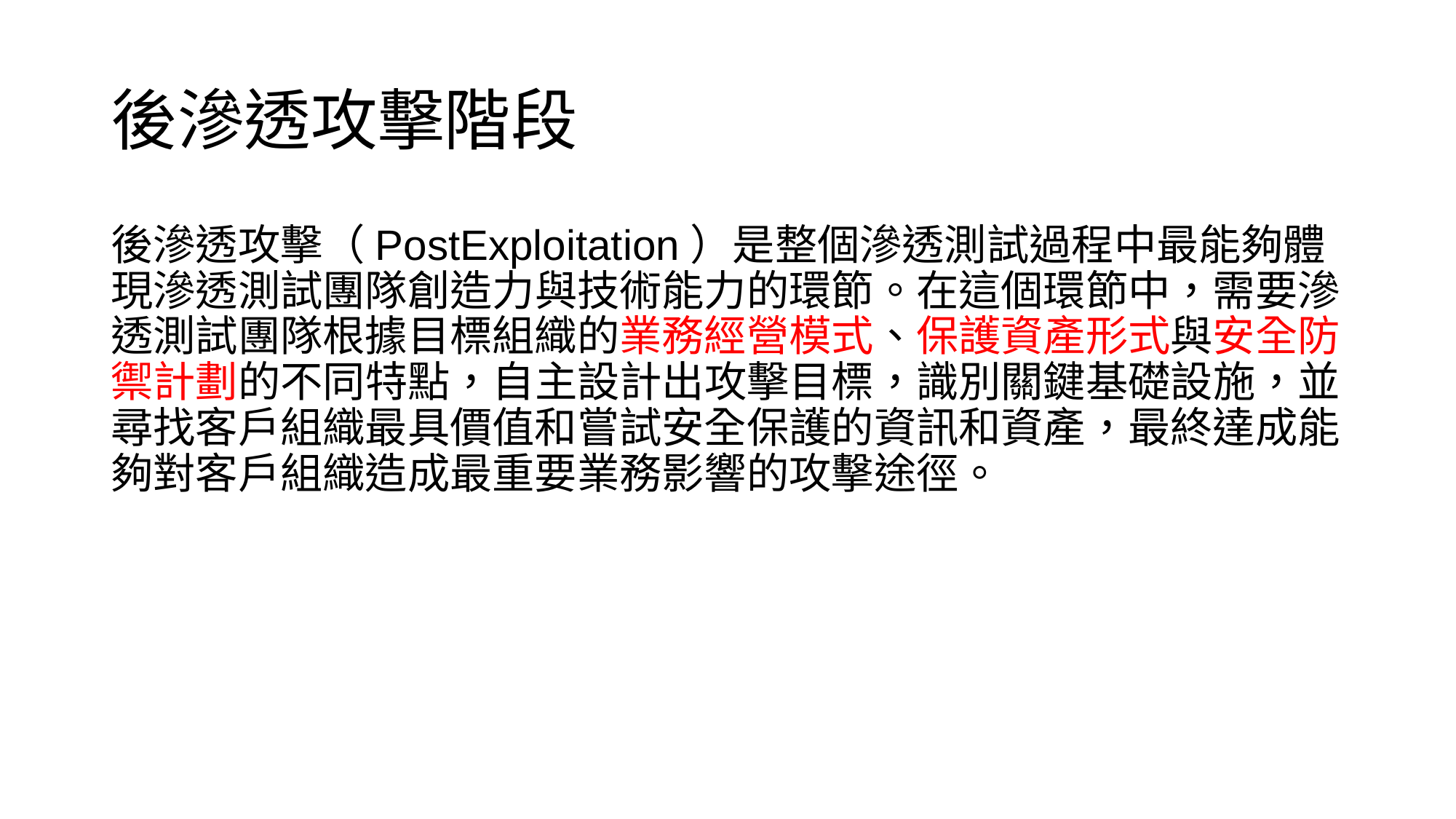

# 後滲透攻擊階段
後滲透攻擊（PostExploitation）是整個滲透測試過程中最能夠體現滲透測試團隊創造力與技術能力的環節。在這個環節中，需要滲透測試團隊根據目標組織的業務經營模式、保護資產形式與安全防禦計劃的不同特點，自主設計出攻擊目標，識別關鍵基礎設施，並尋找客戶組織最具價值和嘗試安全保護的資訊和資產，最終達成能夠對客戶組織造成最重要業務影響的攻擊途徑。